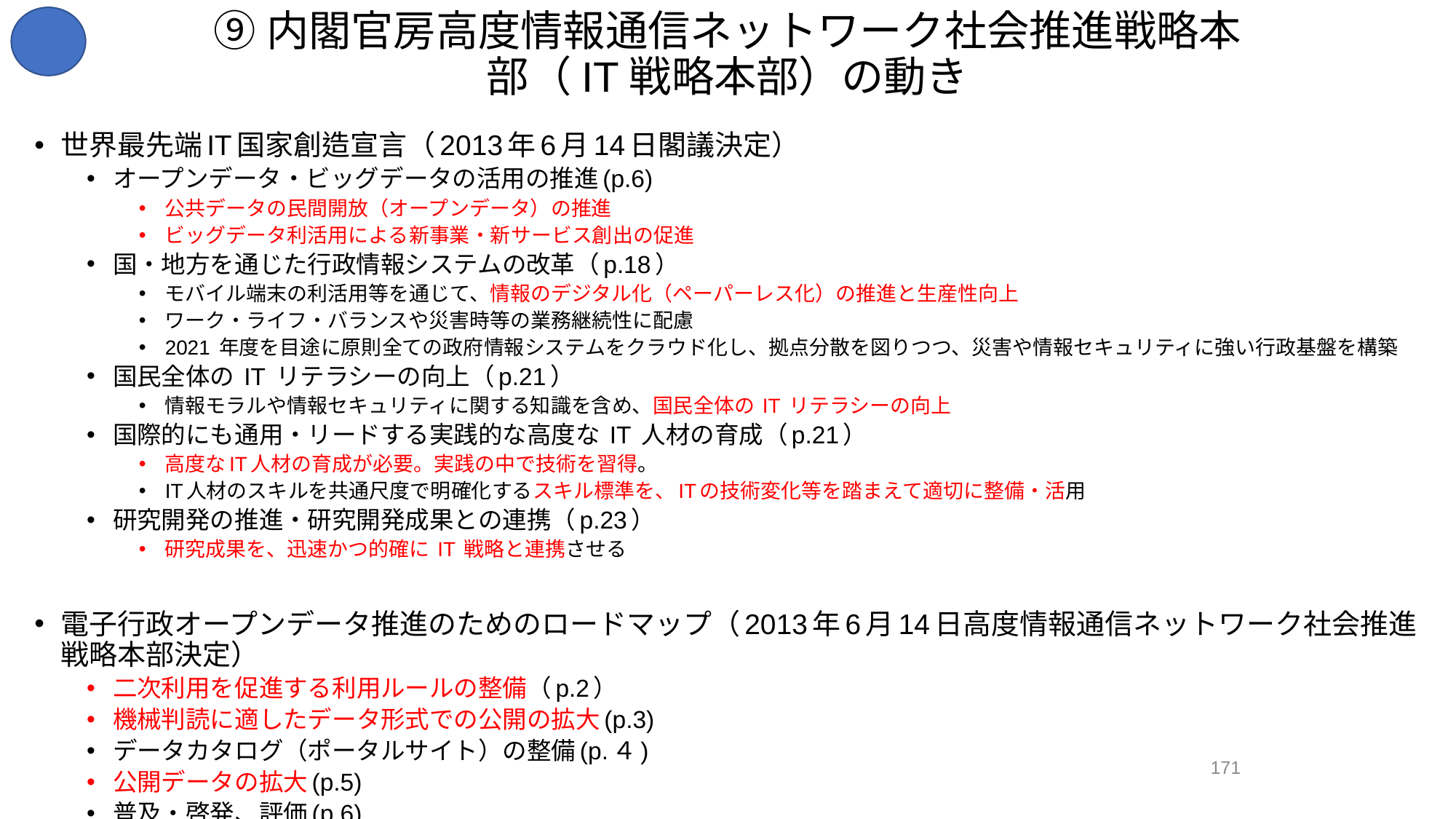

# ⑨内閣官房高度情報通信ネットワーク社会推進戦略本部（IT戦略本部）の動き

世界最先端IT国家創造宣言（2013年6月14日閣議決定）
オープンデータ・ビッグデータの活用の推進(p.6)
公共データの民間開放（オープンデータ）の推進
ビッグデータ利活用による新事業・新サービス創出の促進
国・地方を通じた行政情報システムの改革（p.18）
モバイル端末の利活用等を通じて、情報のデジタル化（ペーパーレス化）の推進と生産性向上
ワーク・ライフ・バランスや災害時等の業務継続性に配慮
2021 年度を目途に原則全ての政府情報システムをクラウド化し、拠点分散を図りつつ、災害や情報セキュリティに強い行政基盤を構築
国民全体の IT リテラシーの向上（p.21）
情報モラルや情報セキュリティに関する知識を含め、国民全体の IT リテラシーの向上
国際的にも通用・リードする実践的な高度な IT 人材の育成（p.21）
高度なIT人材の育成が必要。実践の中で技術を習得。
IT人材のスキルを共通尺度で明確化するスキル標準を、ITの技術変化等を踏まえて適切に整備・活用
研究開発の推進・研究開発成果との連携（p.23）
研究成果を、迅速かつ的確に IT 戦略と連携させる

電子行政オープンデータ推進のためのロードマップ（2013年6月14日高度情報通信ネットワーク社会推進戦略本部決定）
二次利用を促進する利用ルールの整備（p.2）
機械判読に適したデータ形式での公開の拡大(p.3)
データカタログ（ポータルサイト）の整備(p.４)
公開データの拡大(p.5)
普及・啓発、評価(p.6)

171